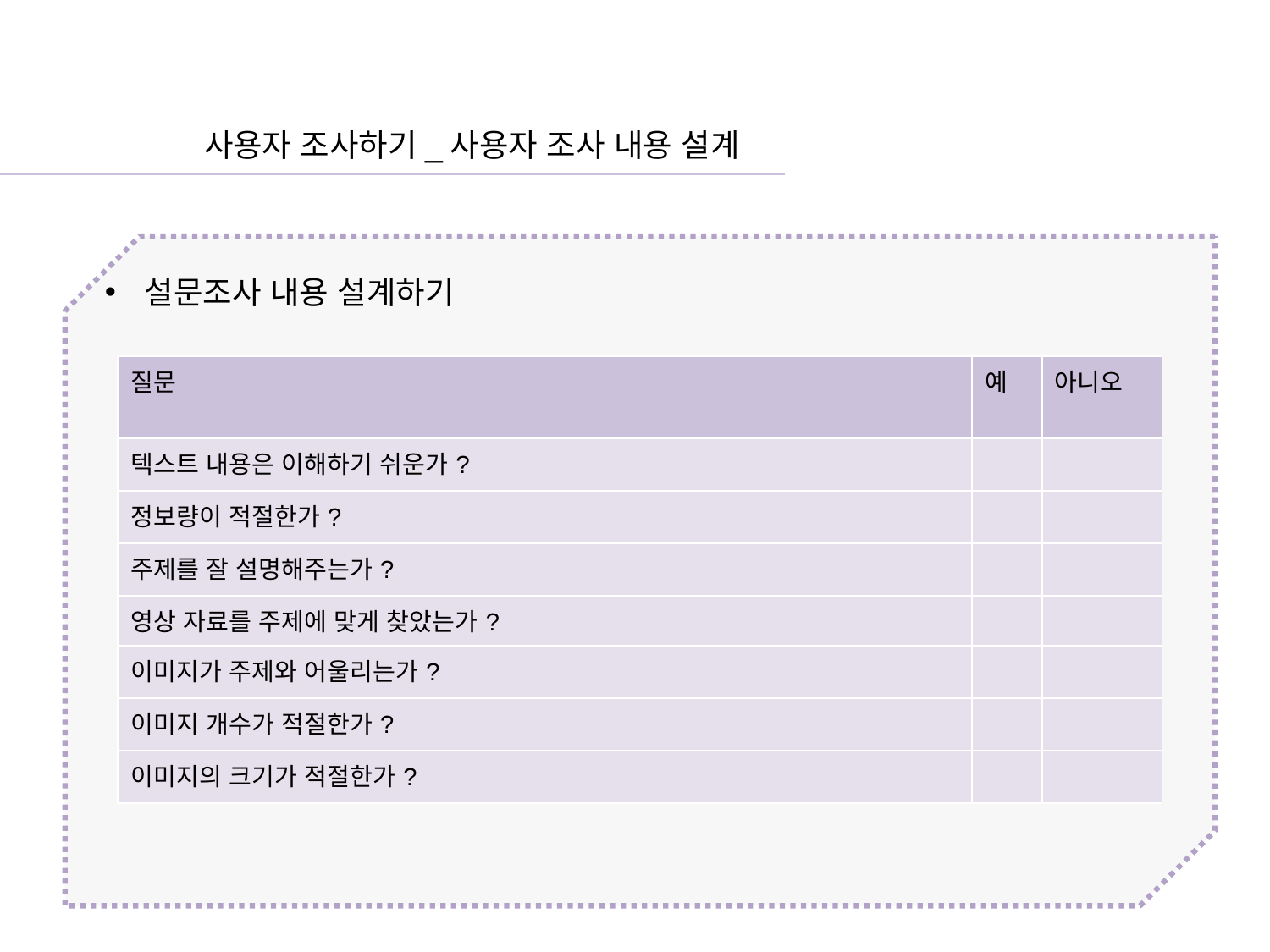

사용자 조사하기_사용자 조사 내용 설계

설문조사 내용 설계하기

| 질문 | 예 | 아니오 |
| --- | --- | --- |
| 텍스트 내용은 이해하기 쉬운가? |  |  |
| 정보량이 적절한가? |  |  |
| 주제를 잘 설명해주는가? |  |  |
| 영상 자료를 주제에 맞게 찾았는가? |  |  |
| 이미지가 주제와 어울리는가? |  |  |
| 이미지 개수가 적절한가? |  |  |
| 이미지의 크기가 적절한가? |  |  |